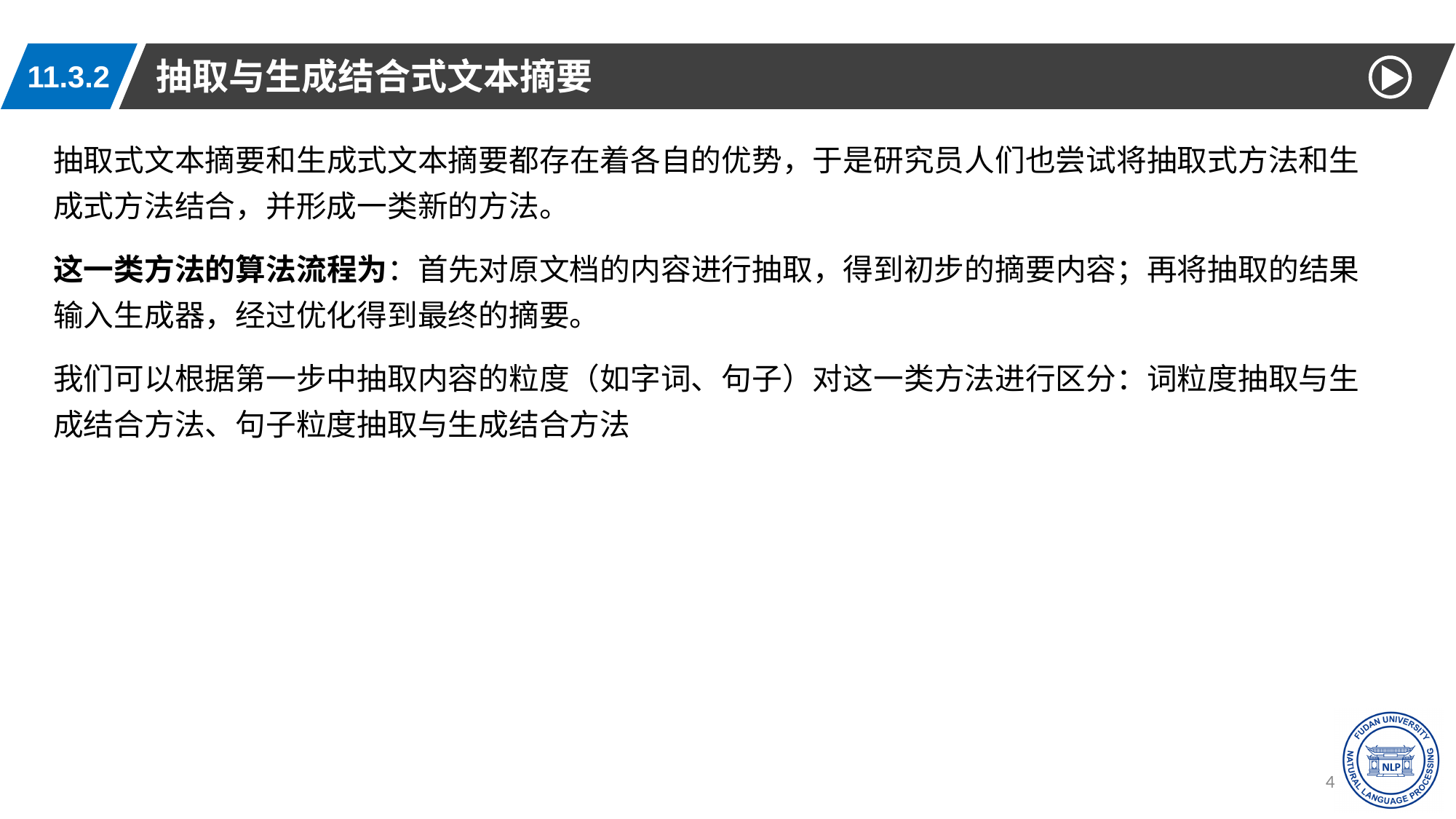

抽取与生成结合式文本摘要
11.3.2

抽取式文本摘要和生成式文本摘要都存在着各自的优势，于是研究员人们也尝试将抽取式方法和生成式方法结合，并形成一类新的方法。
这一类方法的算法流程为：首先对原文档的内容进行抽取，得到初步的摘要内容；再将抽取的结果输入生成器，经过优化得到最终的摘要。
我们可以根据第一步中抽取内容的粒度（如字词、句子）对这一类方法进行区分：词粒度抽取与生成结合方法、句子粒度抽取与生成结合方法
49